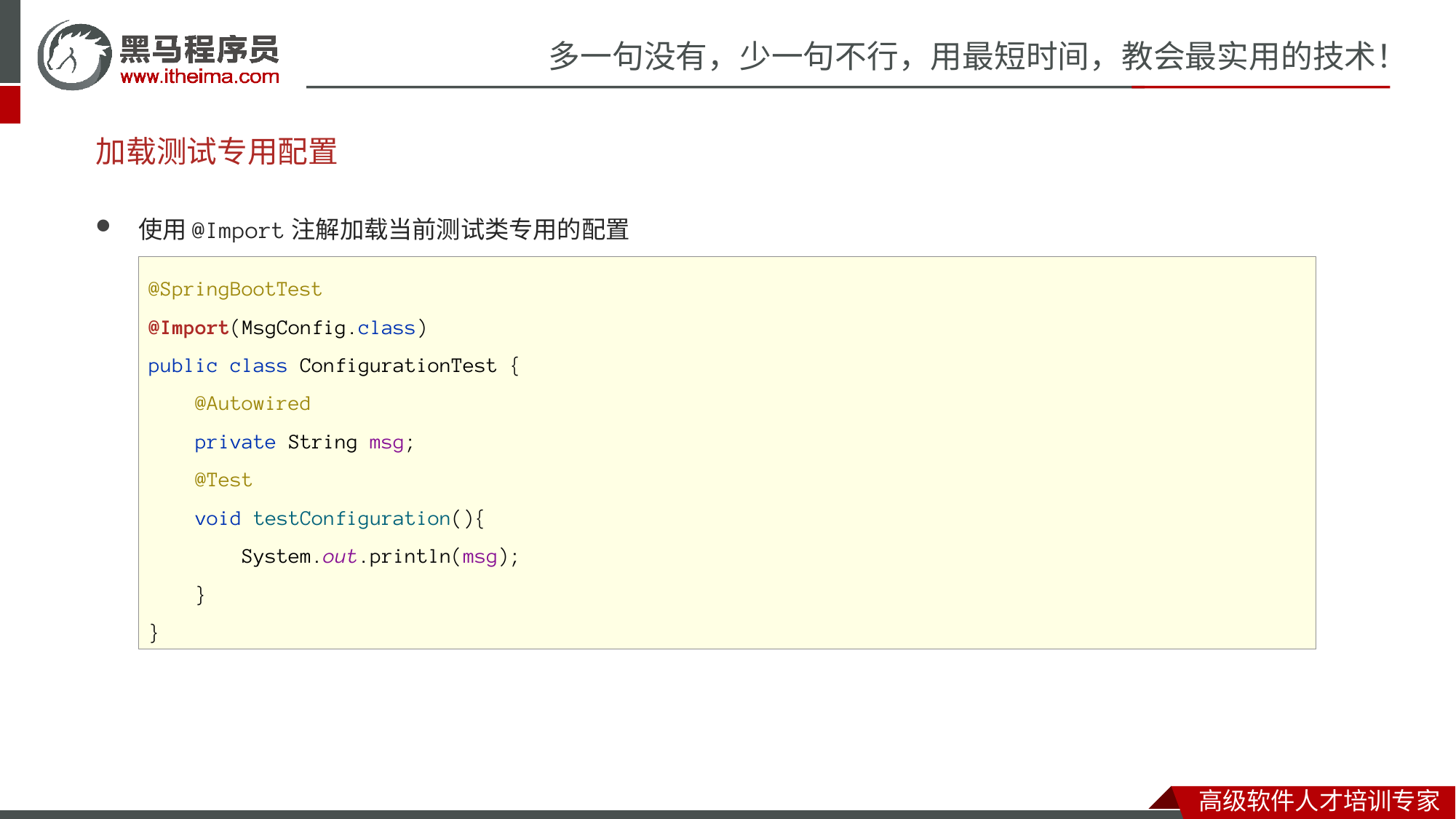

# 加载测试专用配置
使用@Import注解加载当前测试类专用的配置
@SpringBootTest
@Import(MsgConfig.class)
public class ConfigurationTest {
    @Autowired
    private String msg;
    @Test
    void testConfiguration(){
        System.out.println(msg);
    }
}